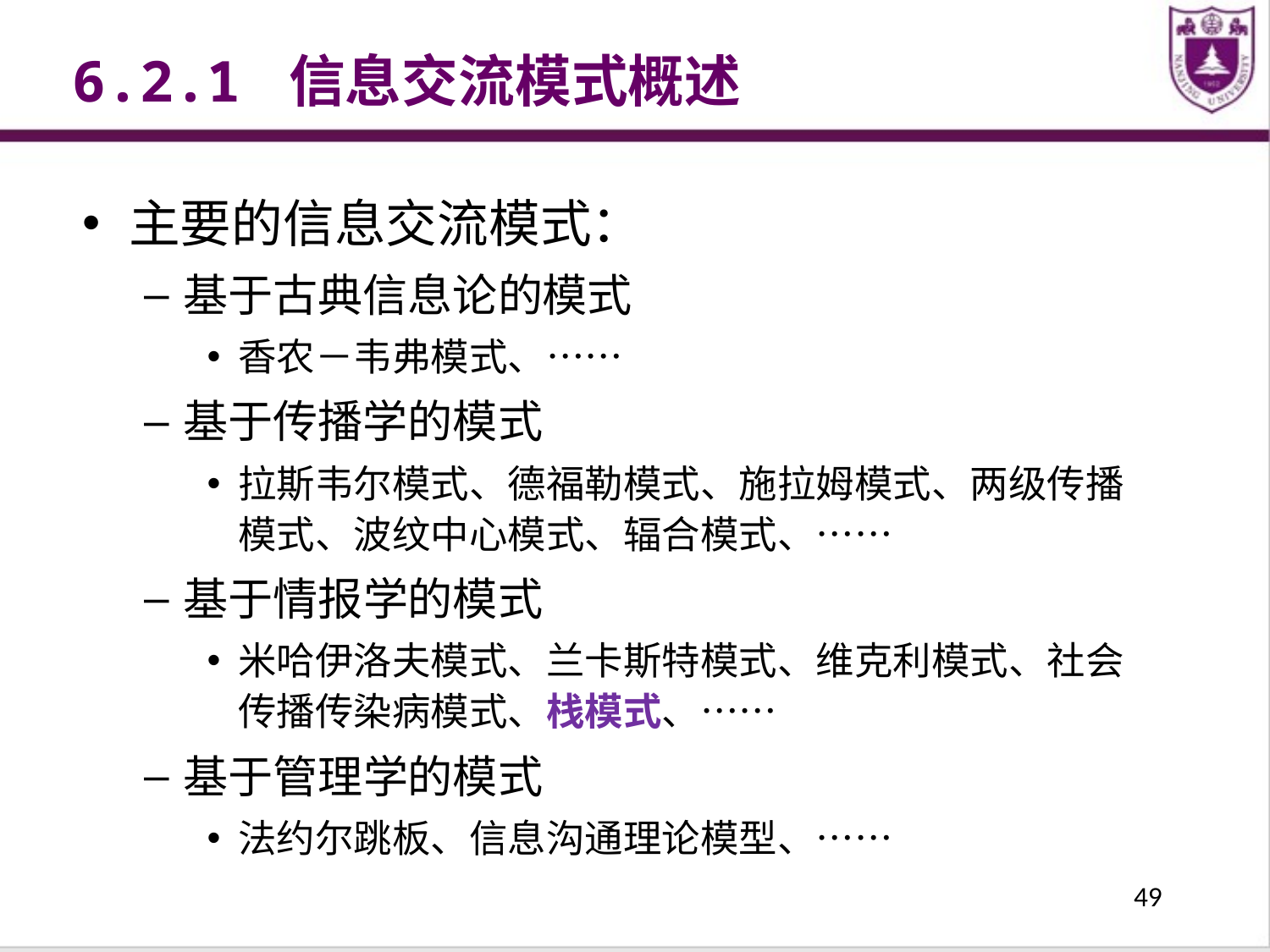

6.2.1 信息交流模式概述
主要的信息交流模式：
基于古典信息论的模式
香农－韦弗模式、……
基于传播学的模式
拉斯韦尔模式、德福勒模式、施拉姆模式、两级传播模式、波纹中心模式、辐合模式、……
基于情报学的模式
米哈伊洛夫模式、兰卡斯特模式、维克利模式、社会传播传染病模式、栈模式、……
基于管理学的模式
法约尔跳板、信息沟通理论模型、……
49